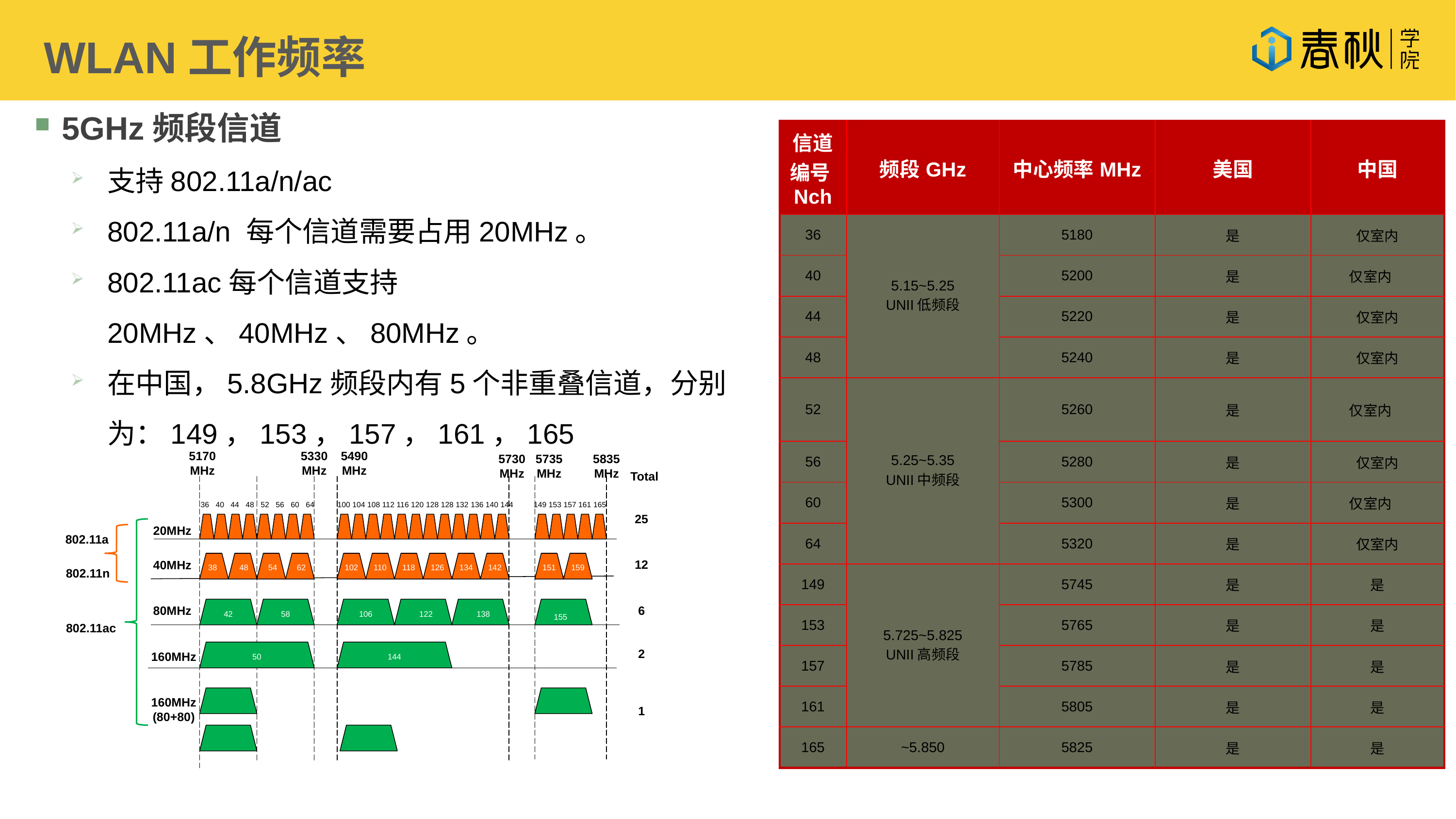

WLAN工作频率
5GHz频段信道
支持802.11a/n/ac
802.11a/n 每个信道需要占用20MHz。
802.11ac每个信道支持20MHz、40MHz、80MHz。
在中国，5.8GHz频段内有5个非重叠信道，分别为：149，153，157，161，165

| 信道编号Nch | 频段GHz | 中心频率MHz | 美国 | 中国 |
| --- | --- | --- | --- | --- |
| 36 | 5.15~5.25 UNII低频段 | 5180 | 是 | 仅室内 |
| 40 |  | 5200 | 是 | 仅室内 |
| 44 |  | 5220 | 是 | 仅室内 |
| 48 |  | 5240 | 是 | 仅室内 |
| 52 | 5.25~5.35 UNII中频段 | 5260 | 是 | 仅室内 |
| 56 |  | 5280 | 是 | 仅室内 |
| 60 |  | 5300 | 是 | 仅室内 |
| 64 |  | 5320 | 是 | 仅室内 |
| 149 | 5.725~5.825 UNII高频段 | 5745 | 是 | 是 |
| 153 |  | 5765 | 是 | 是 |
| 157 |  | 5785 | 是 | 是 |
| 161 |  | 5805 | 是 | 是 |
| 165 | ~5.850 | 5825 | 是 | 是 |
5330
MHz
5170
MHz
5490
MHz
5730
MHz
5735
MHz
5835
MHz
Total
36   40   44   48   52   56   60   64
100 104 108 112 116 120 128 128 132 136 140 144
149 153 157 161 165
25

20MHz

802.11a
12

40MHz
38
48
54
62
102
110
118
126
134
142
151
159
802.11n
80MHz

6
42
58
106
122
138
155
802.11ac

2
160MHz
50
144

160MHz
(80+80)
1